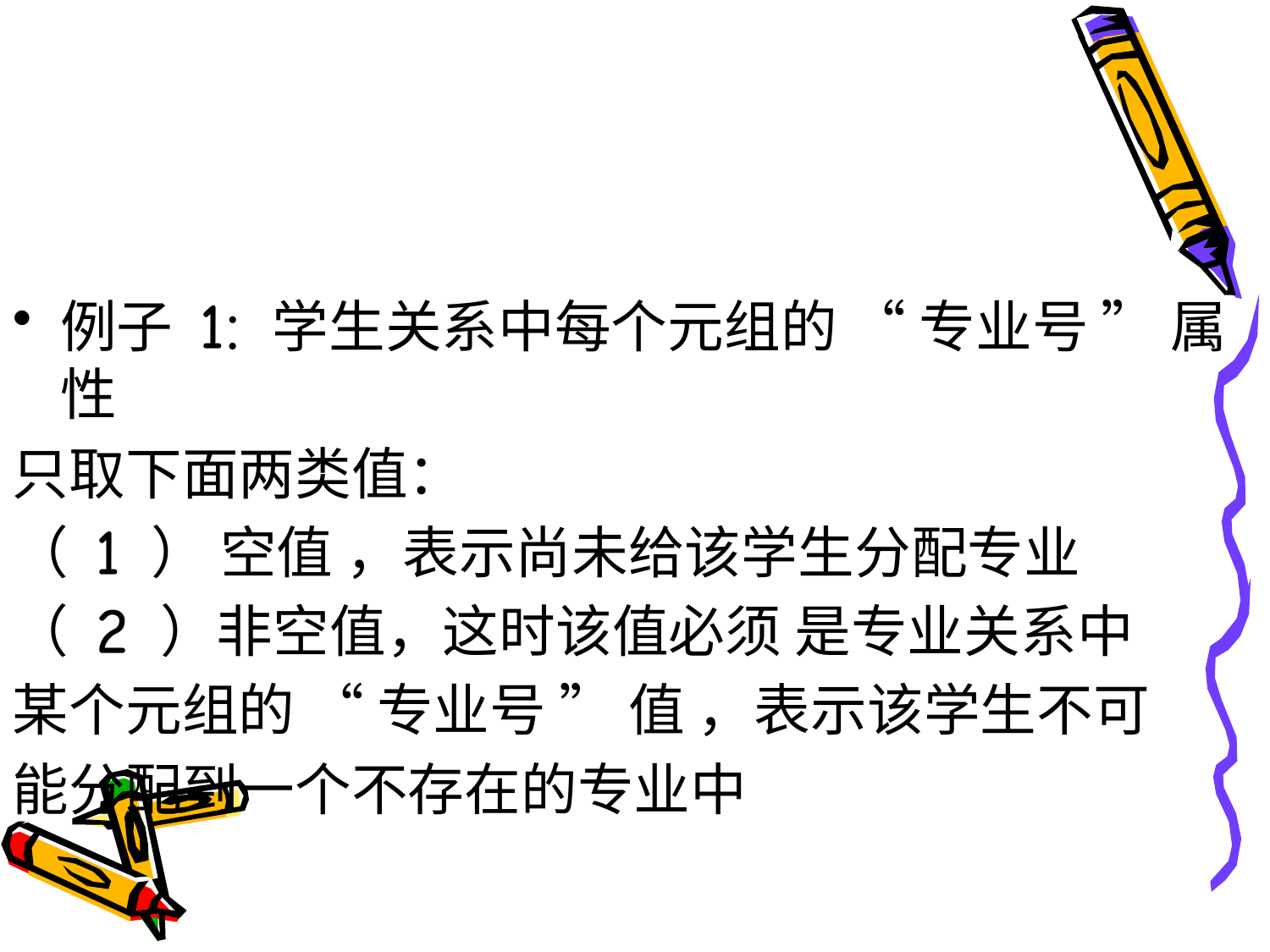

#

例子 1: 学生关系中每个元组的 “ 专业号 ” 属性
只取下面两类值：
（ 1 ） 空值 ，表示尚未给该学生分配专业
（ 2 ）非空值，这时该值必须 是专业关系中
某个元组的 “ 专业号 ” 值 ，表示该学生不可
能分配到一个不存在的专业中